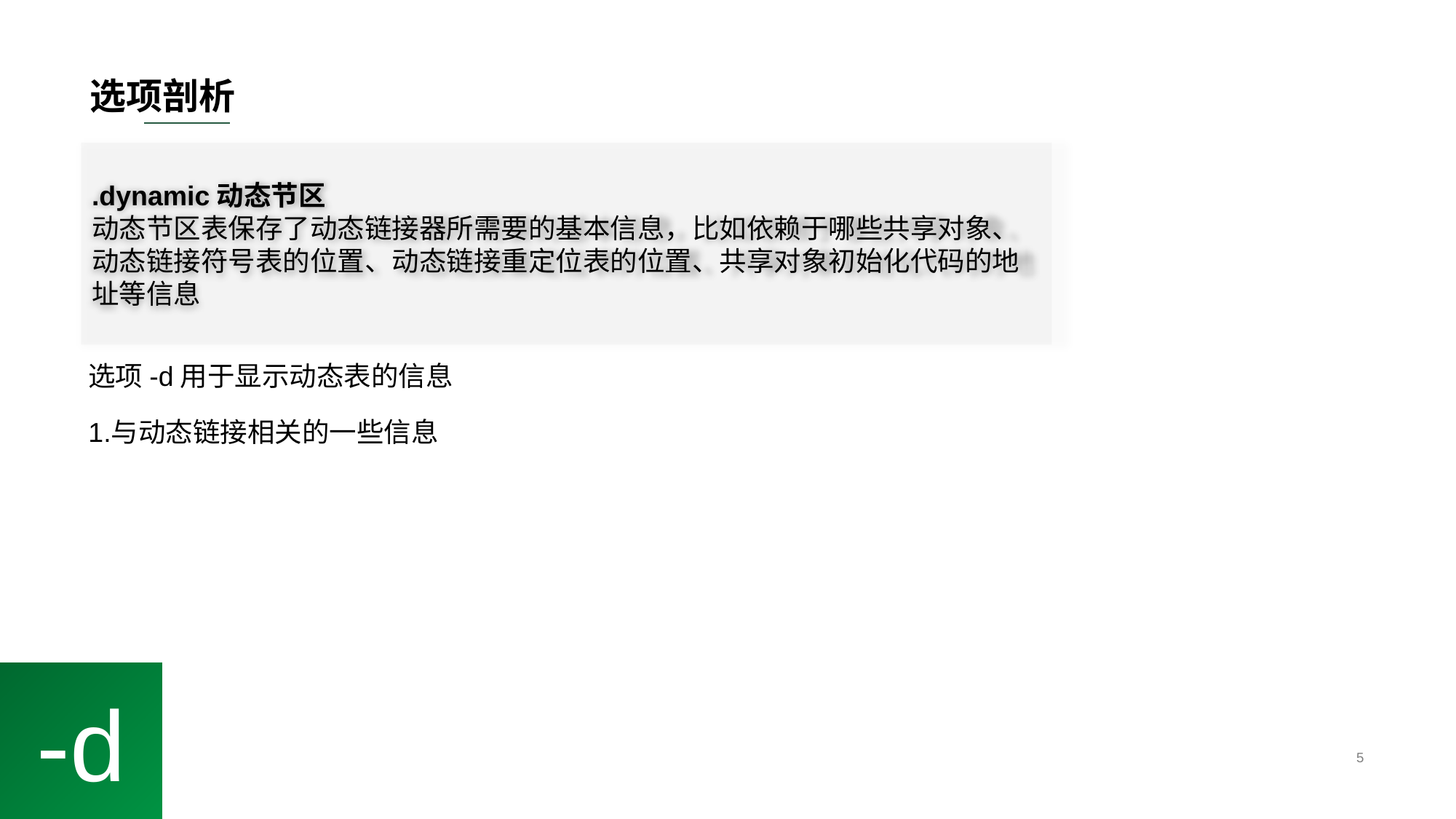

# 选项剖析
.dynamic动态节区
动态节区表保存了动态链接器所需要的基本信息，比如依赖于哪些共享对象、动态链接符号表的位置、动态链接重定位表的位置、共享对象初始化代码的地址等信息
选项-d用于显示动态表的信息

与动态链接相关的一些信息
-d
5